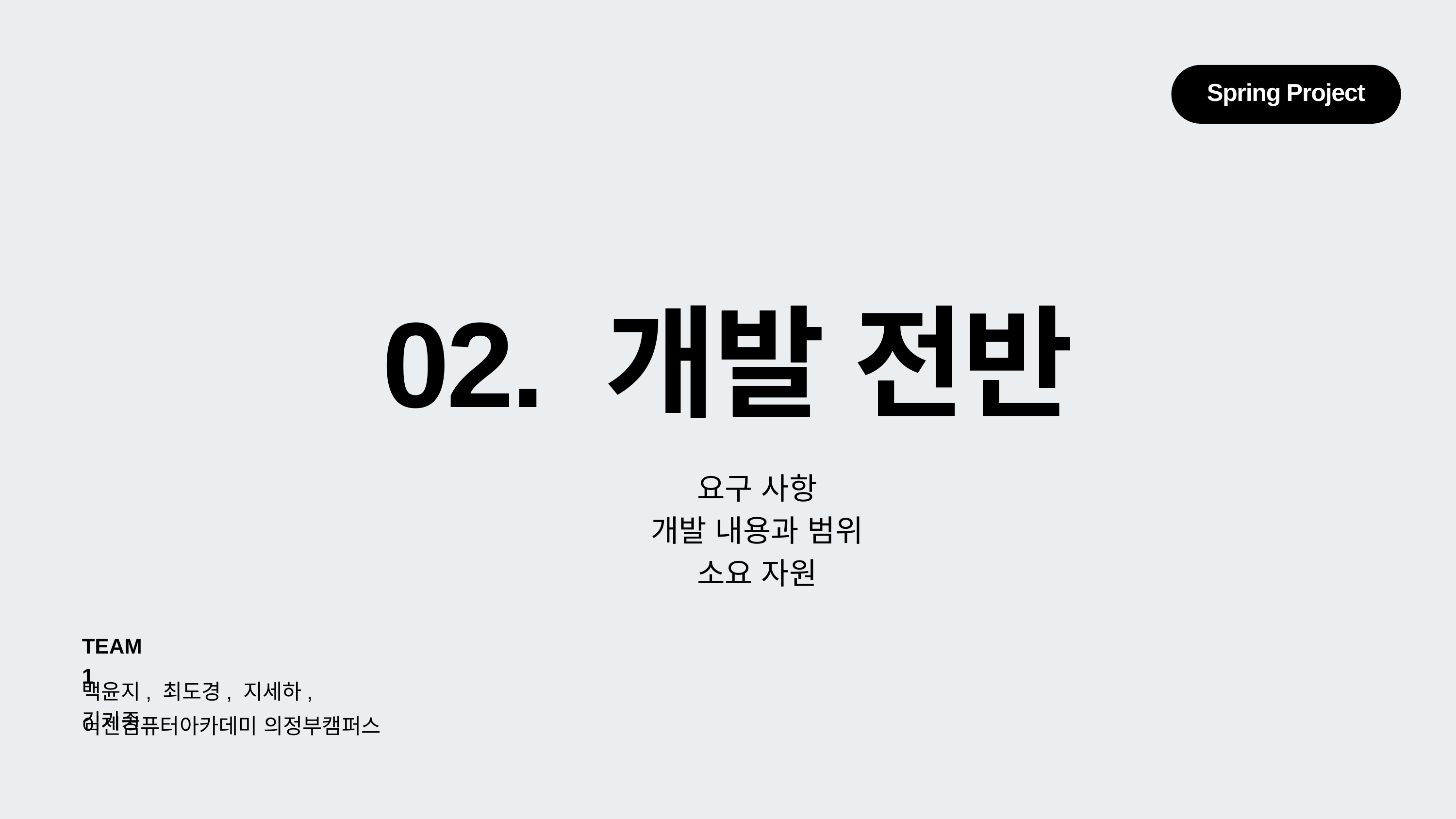

Spring Project
02. 개발 전반
요구 사항
개발 내용과 범위
소요 자원
TEAM 1
백윤지, 최도경, 지세하, 김기중
이젠컴퓨터아카데미 의정부캠퍼스